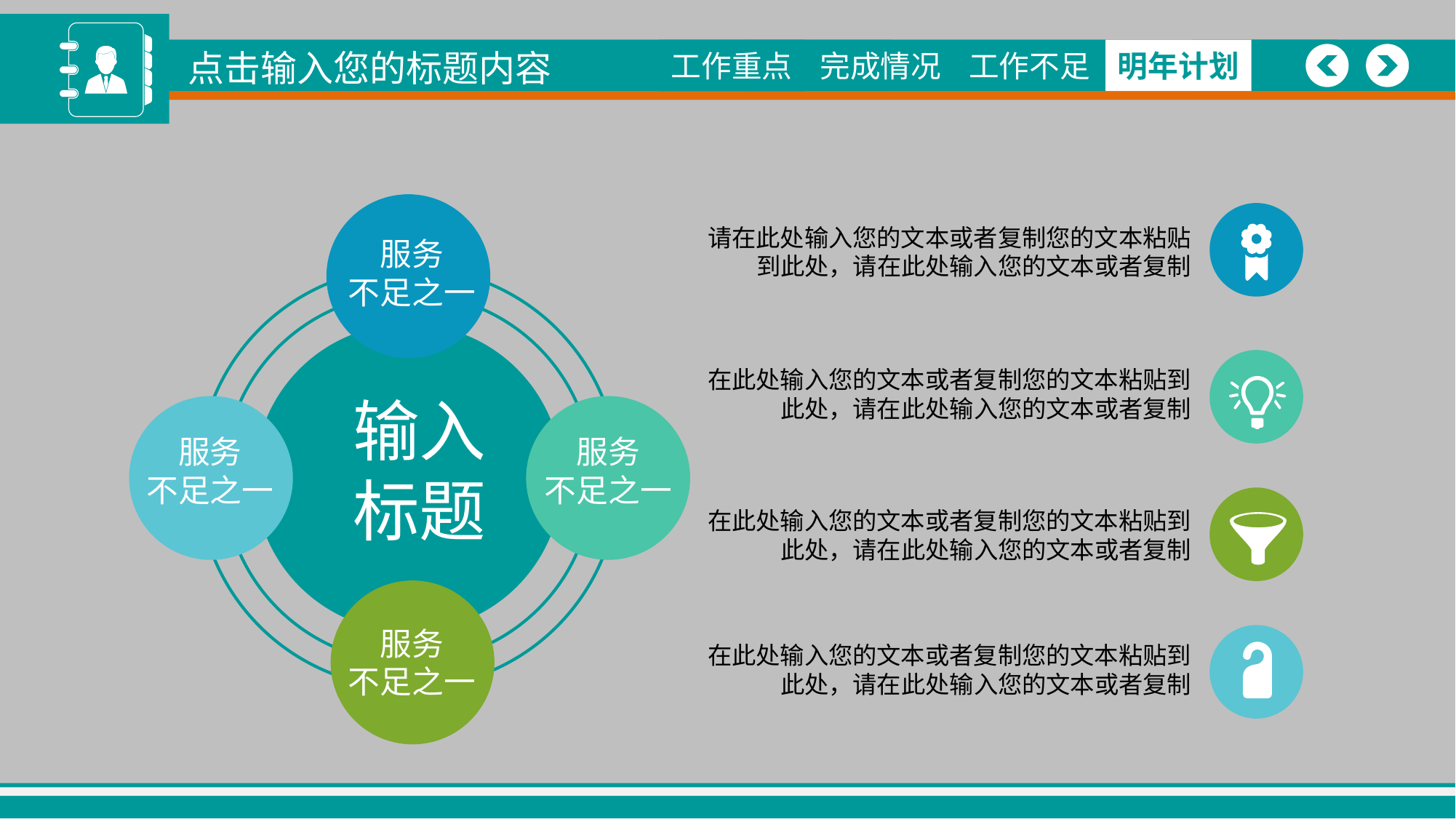

点击输入您的标题内容
工作重点
工作概述
完成情况
完成情况
工作不足
工作不足
明年计划
明年计划

服务
不足之一

服务
不足之一
服务
不足之一

服务
不足之一

请在此处输入您的文本或者复制您的文本粘贴到此处，请在此处输入您的文本或者复制

在此处输入您的文本或者复制您的文本粘贴到此处，请在此处输入您的文本或者复制

输入
标题

在此处输入您的文本或者复制您的文本粘贴到此处，请在此处输入您的文本或者复制

在此处输入您的文本或者复制您的文本粘贴到此处，请在此处输入您的文本或者复制

29